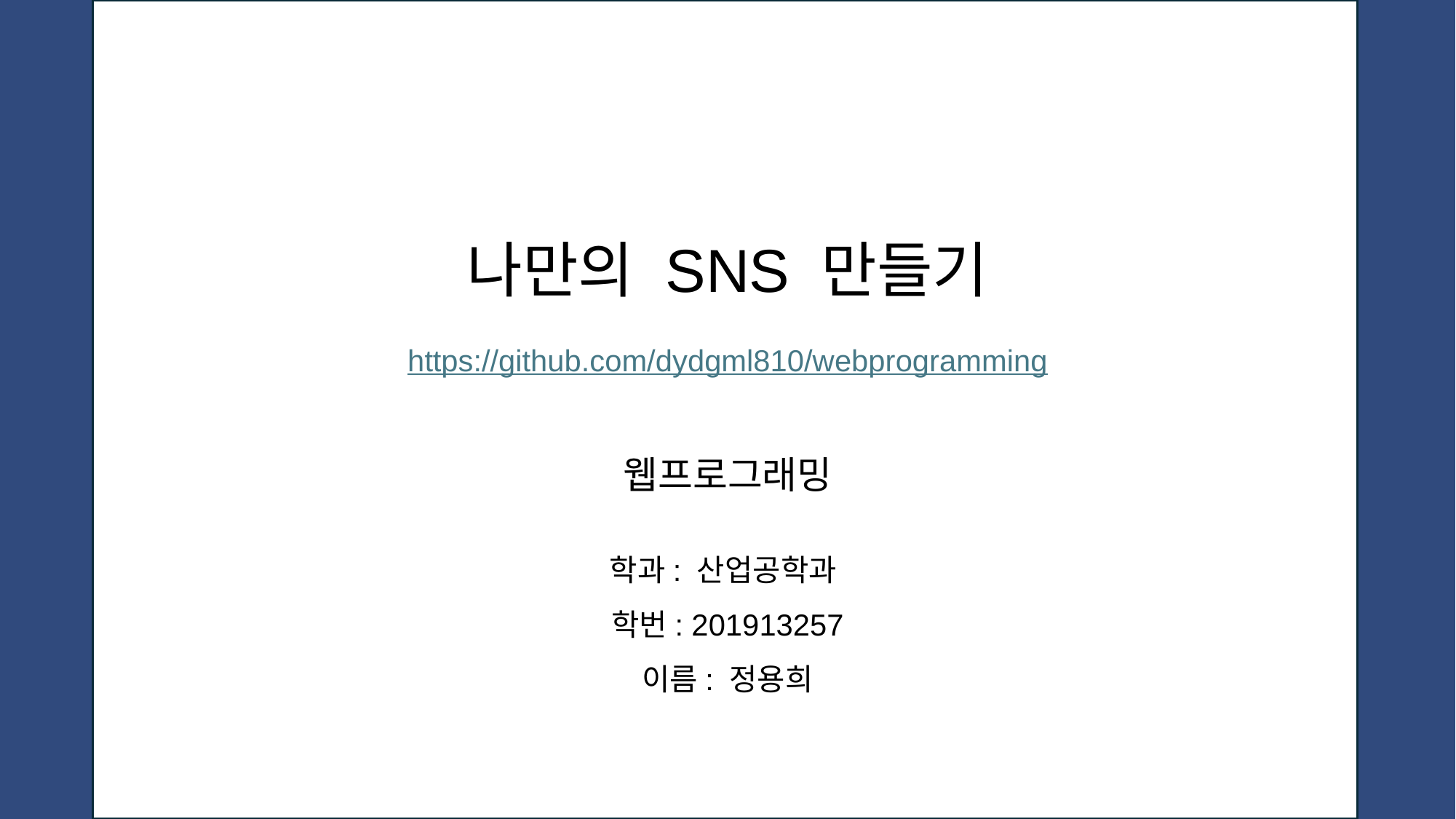

나만의 SNS 만들기
https://github.com/dydgml810/webprogramming
웹프로그래밍

학과: 산업공학과
학번: 201913257
이름: 정용희